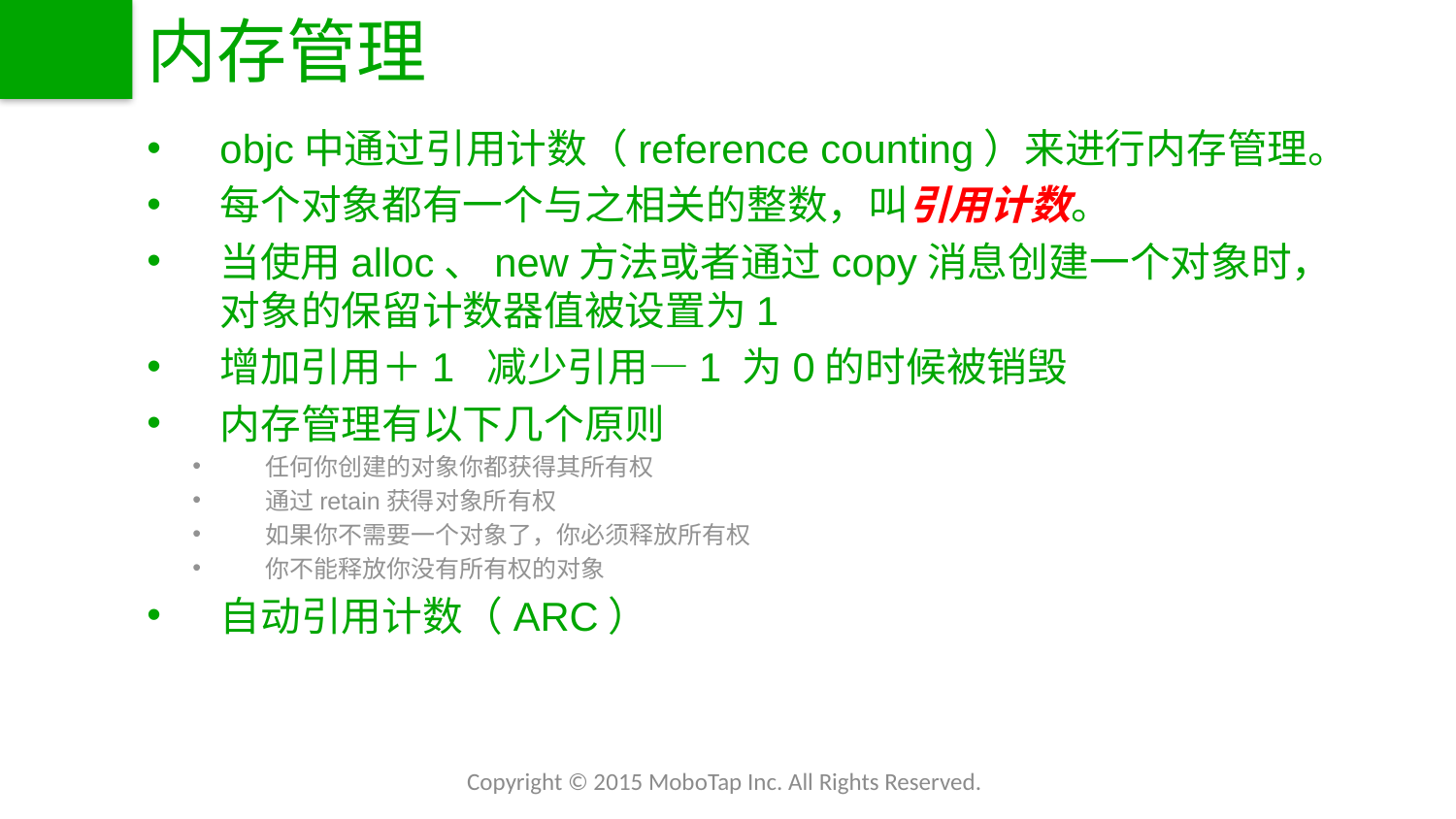

# 内存管理
objc中通过引用计数（reference counting）来进行内存管理。
每个对象都有一个与之相关的整数，叫引用计数。
当使用alloc、new方法或者通过copy消息创建一个对象时，对象的保留计数器值被设置为1
增加引用＋1  减少引用—1 为0的时候被销毁
内存管理有以下几个原则
任何你创建的对象你都获得其所有权
通过retain获得对象所有权
如果你不需要一个对象了，你必须释放所有权
你不能释放你没有所有权的对象
自动引用计数（ARC）

Copyright © 2015 MoboTap Inc. All Rights Reserved.